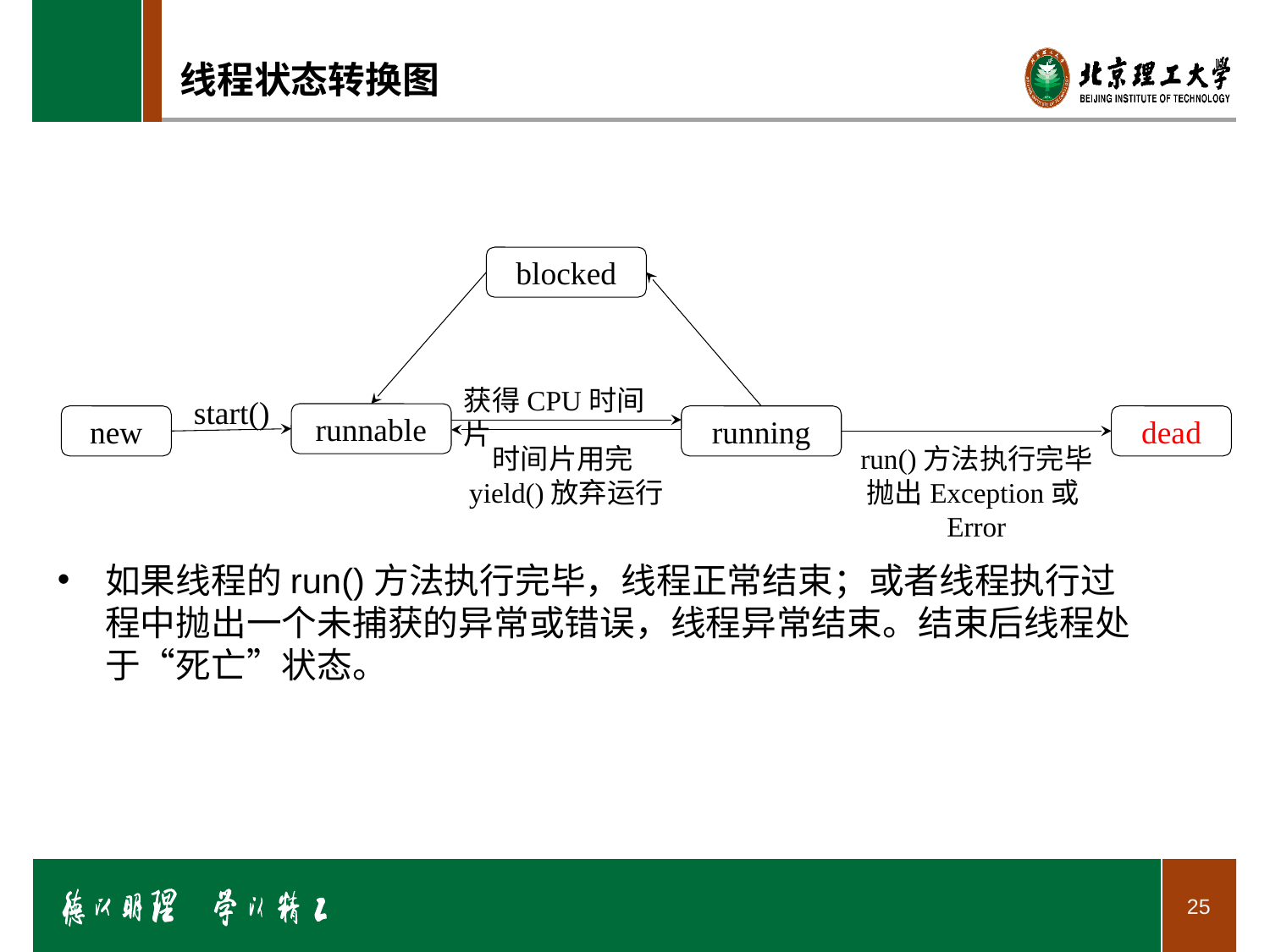

# 线程状态转换图
blocked
获得CPU时间片
start()
runnable
new
running
dead
时间片用完yield()放弃运行
run()方法执行完毕
抛出Exception或Error
如果线程的run()方法执行完毕，线程正常结束；或者线程执行过程中抛出一个未捕获的异常或错误，线程异常结束。结束后线程处于“死亡”状态。